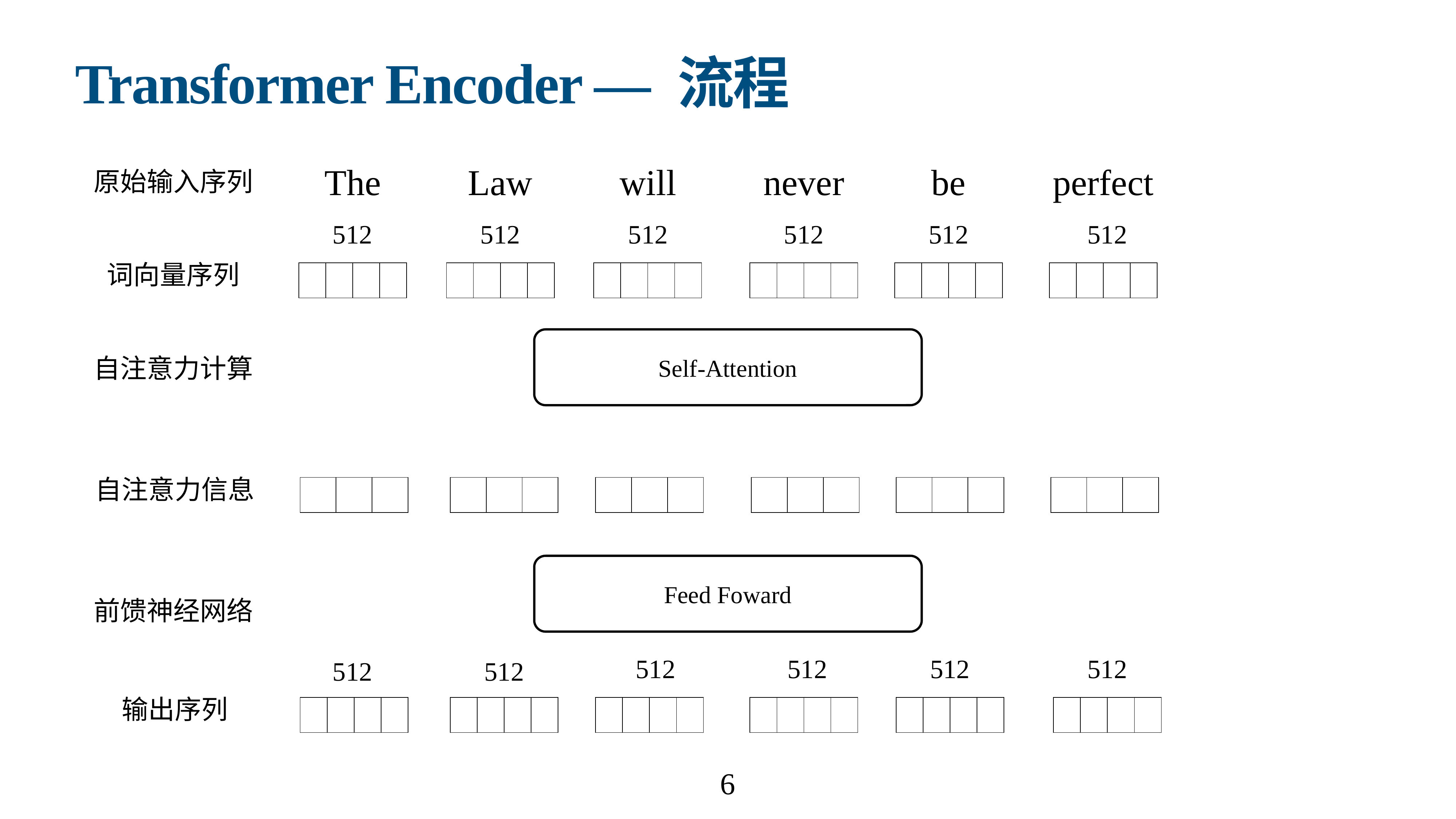

# Transformer Encoder — 流程
The
Law
will
never
be
perfect
原始输入序列
512
512
512
512
512
512
词向量序列
|  |  |  |  |
| --- | --- | --- | --- |
|  |  |  |  |
| --- | --- | --- | --- |
|  |  |  |  |
| --- | --- | --- | --- |
|  |  |  |  |
| --- | --- | --- | --- |
|  |  |  |  |
| --- | --- | --- | --- |
|  |  |  |  |
| --- | --- | --- | --- |
Self-Attention
自注意力计算
自注意力信息
|  |  |  |
| --- | --- | --- |
|  |  |  |
| --- | --- | --- |
|  |  |  |
| --- | --- | --- |
|  |  |  |
| --- | --- | --- |
|  |  |  |
| --- | --- | --- |
|  |  |  |
| --- | --- | --- |
Feed Foward
前馈神经网络
512
512
512
512
512
512
输出序列
|  |  |  |  |
| --- | --- | --- | --- |
|  |  |  |  |
| --- | --- | --- | --- |
|  |  |  |  |
| --- | --- | --- | --- |
|  |  |  |  |
| --- | --- | --- | --- |
|  |  |  |  |
| --- | --- | --- | --- |
|  |  |  |  |
| --- | --- | --- | --- |
6